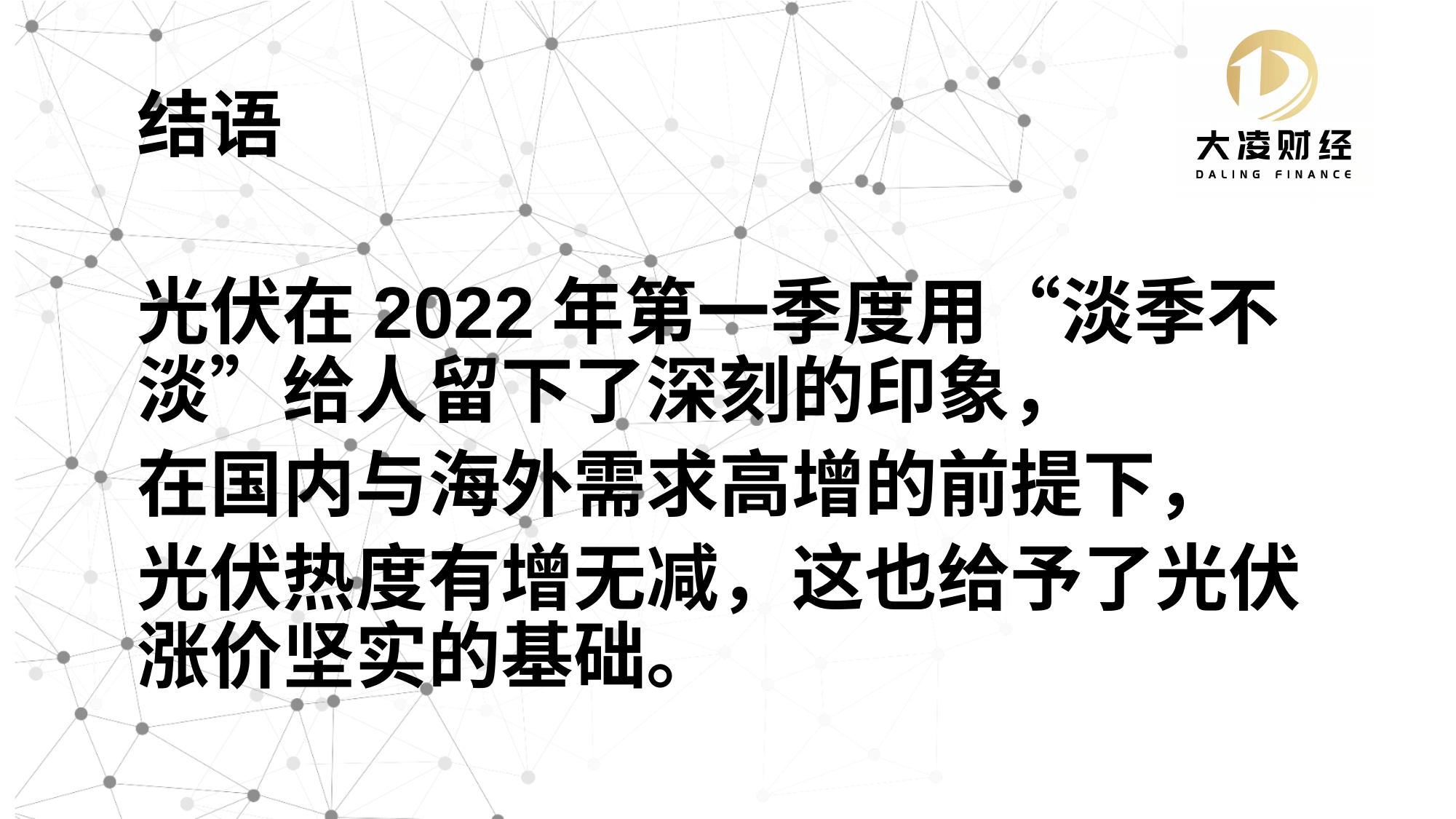

结语

光伏在2022年第一季度用“淡季不淡”给人留下了深刻的印象，
在国内与海外需求高增的前提下，
光伏热度有增无减，这也给予了光伏涨价坚实的基础。